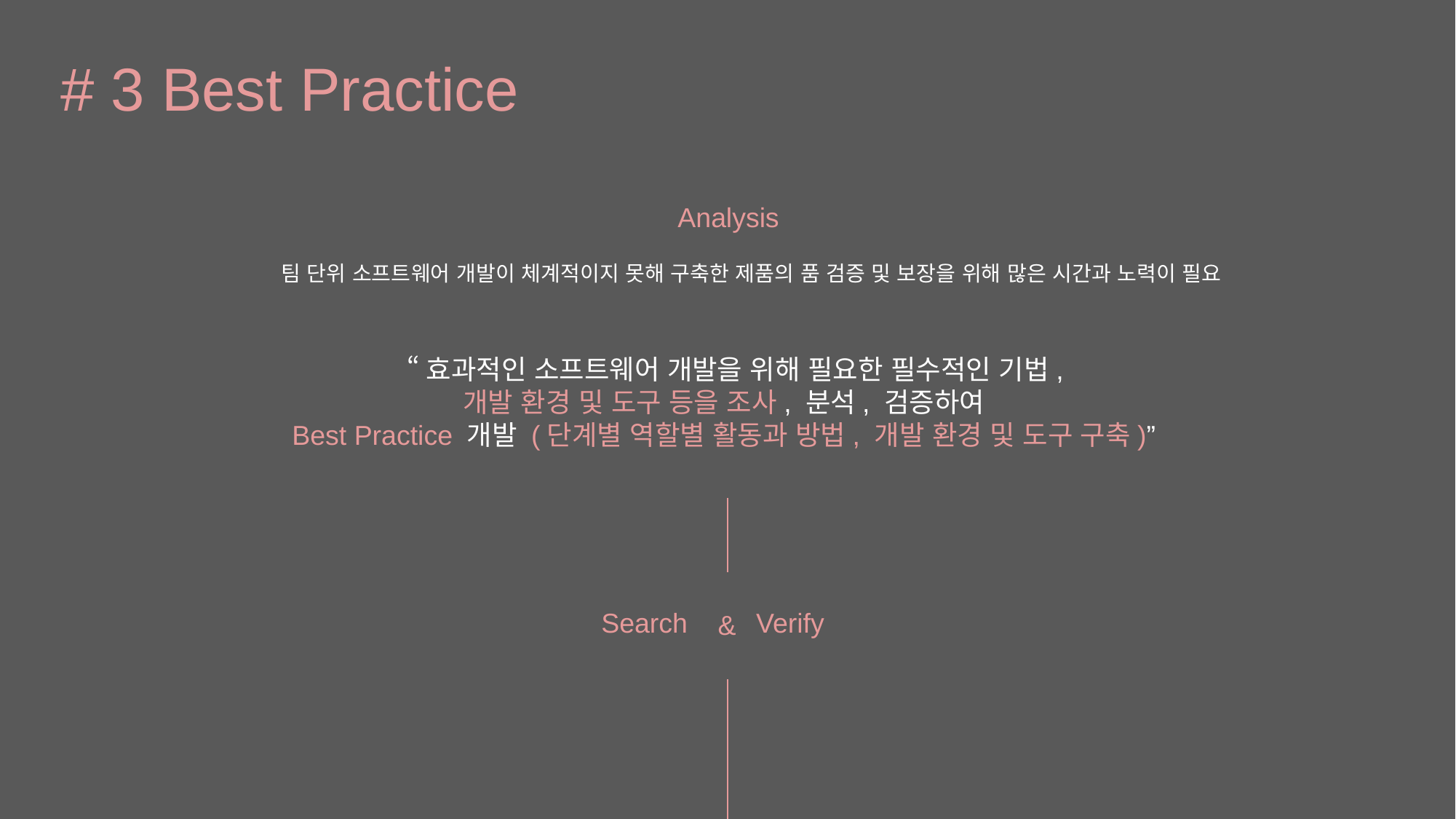

# 3 Best Practice
Analysis
팀 단위 소프트웨어 개발이 체계적이지 못해 구축한 제품의 품 검증 및 보장을 위해 많은 시간과 노력이 필요
   “효과적인 소프트웨어 개발을 위해 필요한 필수적인 기법,
개발 환경 및 도구 등을 조사, 분석, 검증하여
Best Practice 개발 (단계별 역할별 활동과 방법, 개발 환경 및 도구 구축)”
Search
Verify
&